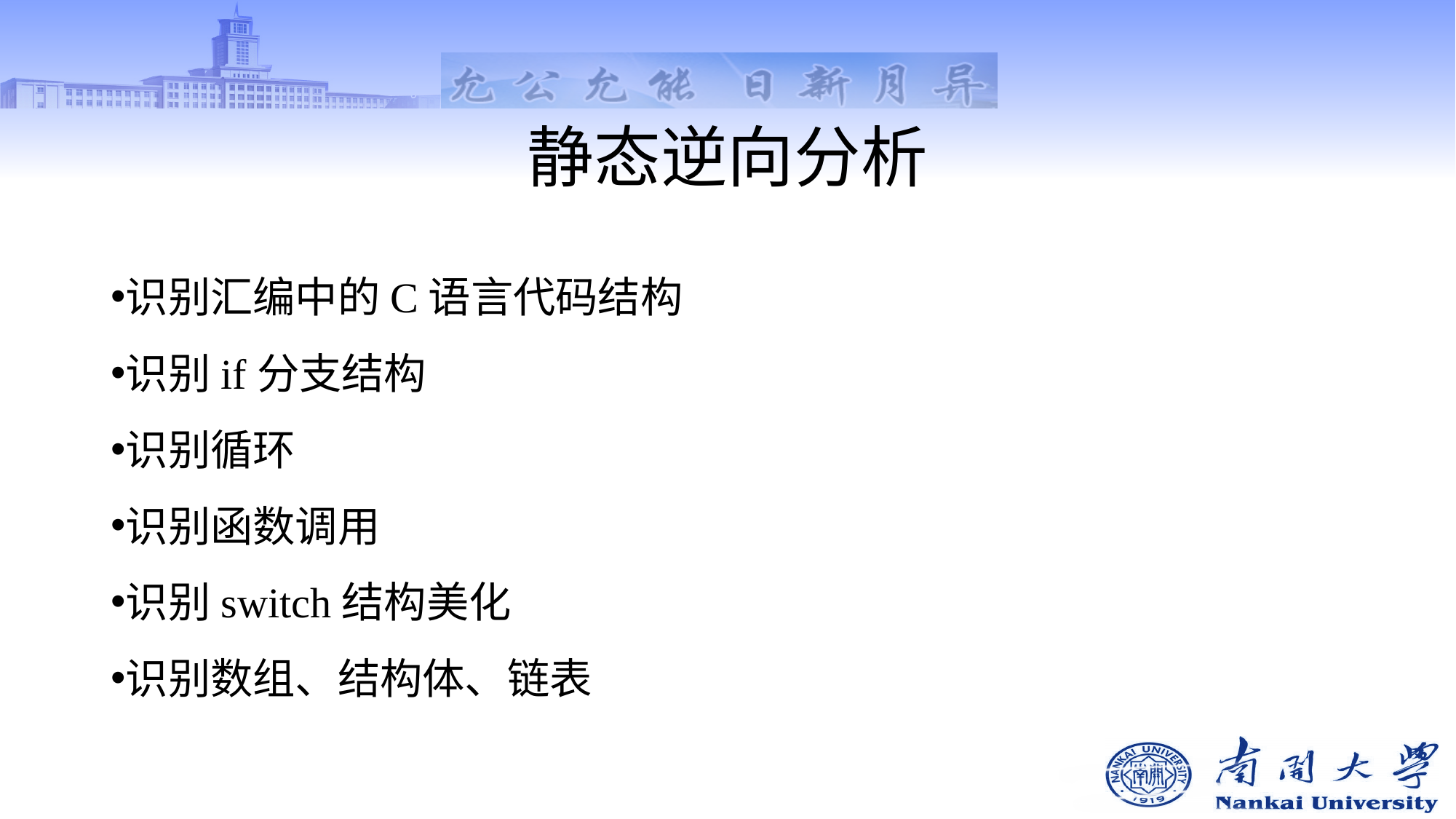

# 静态逆向分析
识别汇编中的C语言代码结构
识别if分支结构
识别循环
识别函数调用
识别switch结构美化
识别数组、结构体、链表